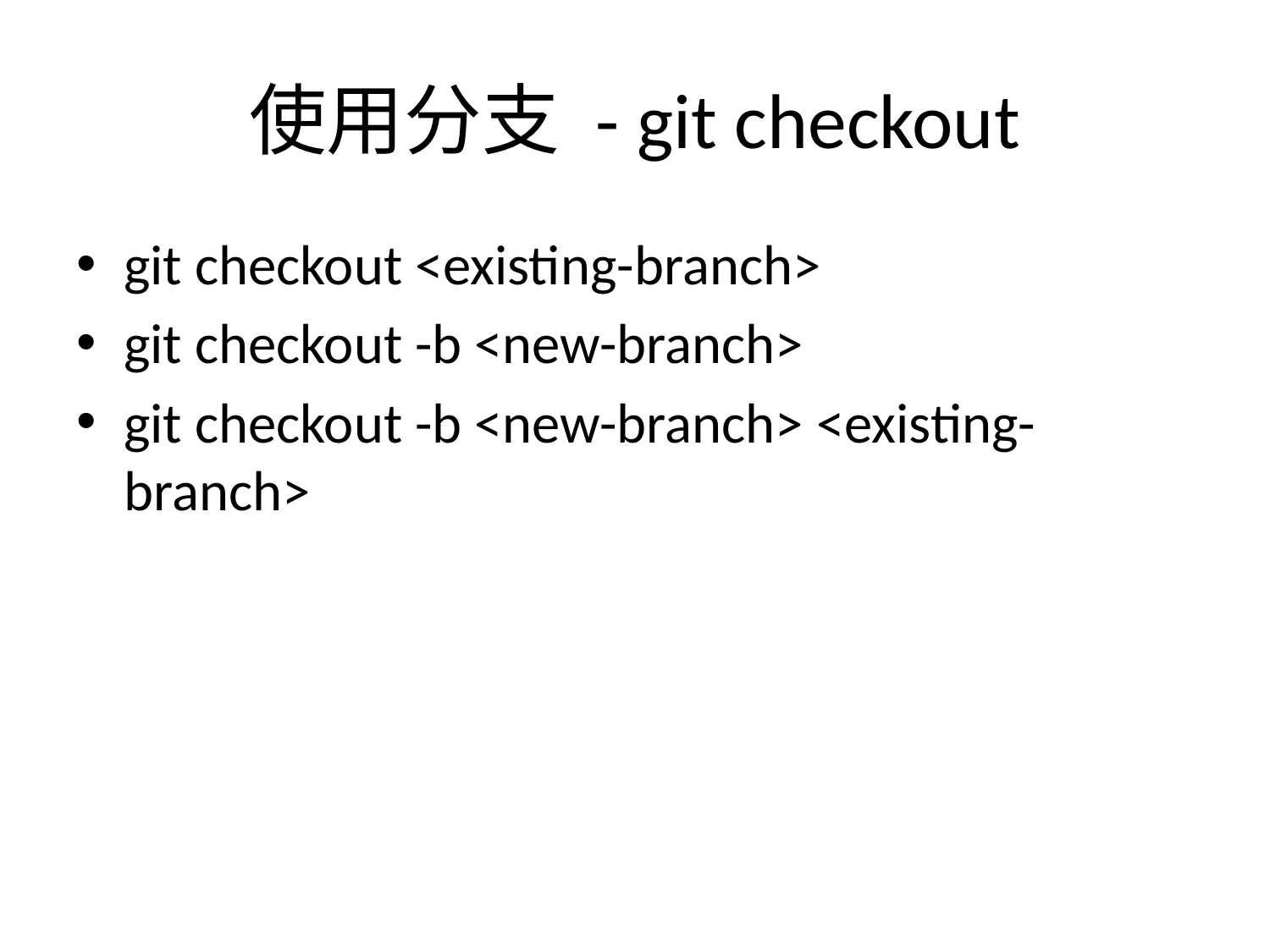

# 使用分支 - git checkout
git checkout <existing-branch>
git checkout -b <new-branch>
git checkout -b <new-branch> <existing-branch>